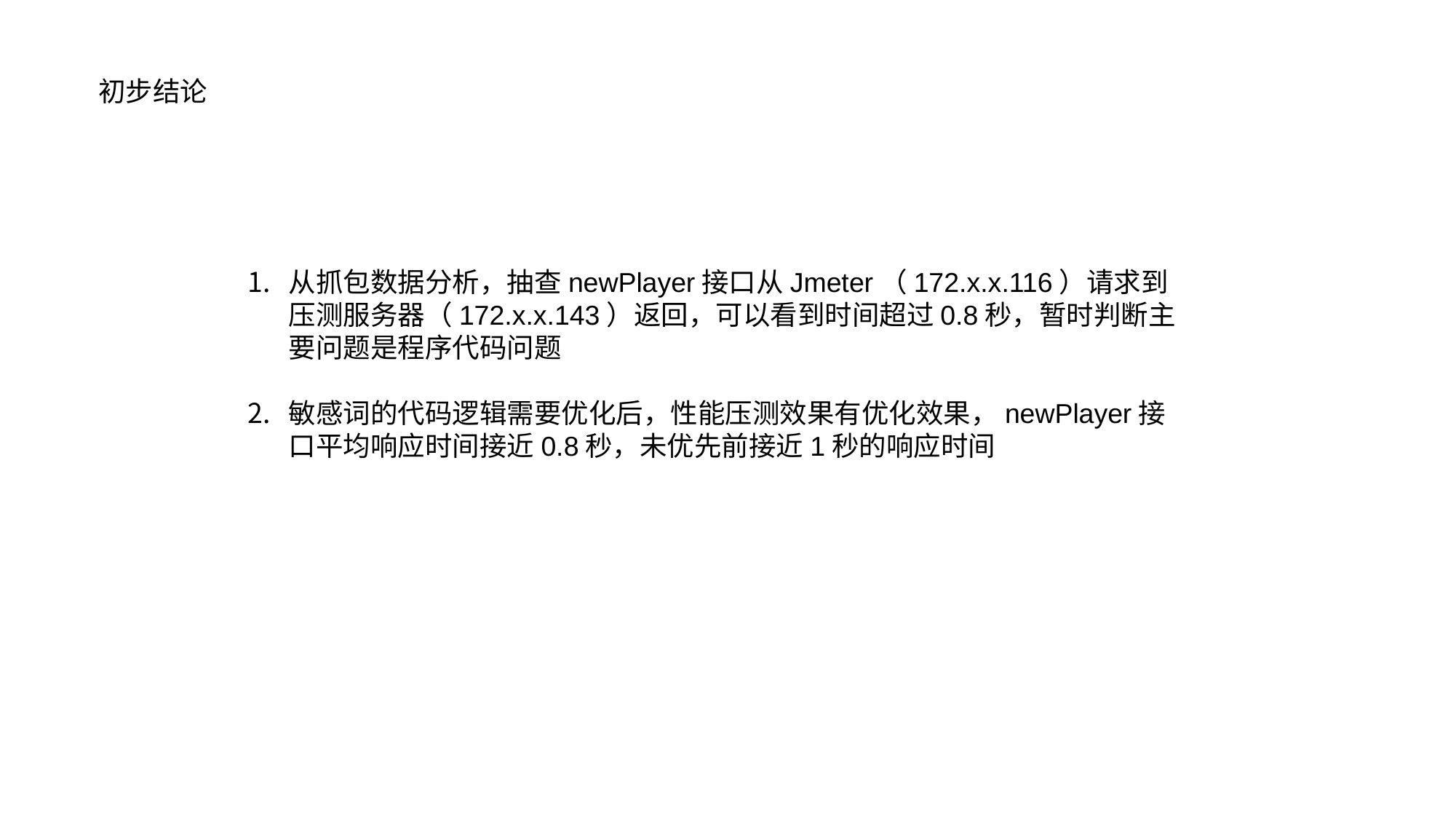

初步结论
从抓包数据分析，抽查newPlayer接口从Jmeter（172.x.x.116）请求到压测服务器（172.x.x.143）返回，可以看到时间超过0.8秒，暂时判断主要问题是程序代码问题

敏感词的代码逻辑需要优化后，性能压测效果有优化效果，newPlayer接口平均响应时间接近0.8秒，未优先前接近1秒的响应时间